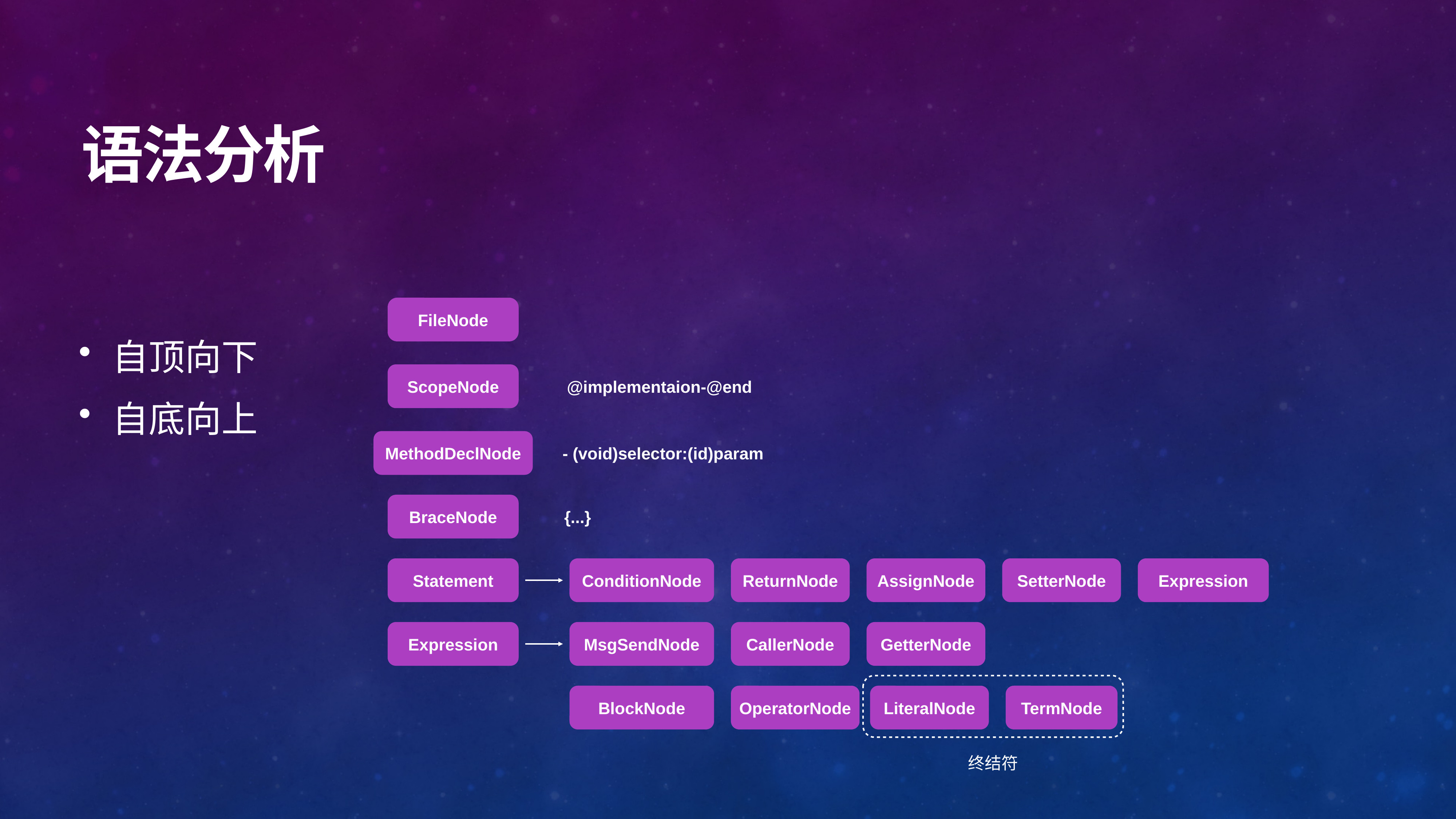

# 语法分析
FileNode
自顶向下
自底向上
ScopeNode
@implementaion-@end
MethodDeclNode
- (void)selector:(id)param
BraceNode
{...}
Statement
ConditionNode
ReturnNode
AssignNode
SetterNode
Expression

Expression
MsgSendNode
CallerNode
GetterNode

终结符
BlockNode
OperatorNode
LiteralNode
TermNode